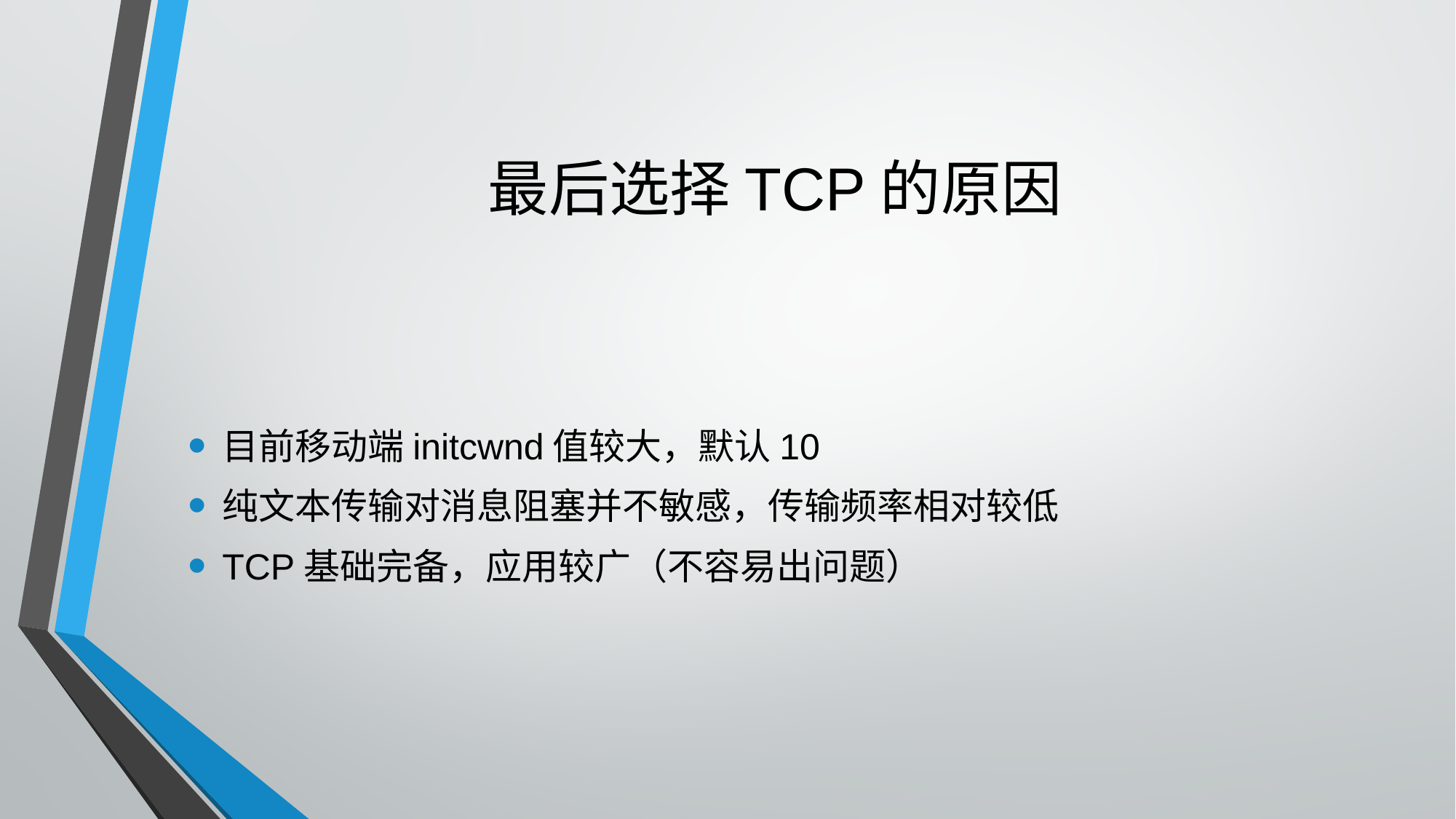

# 最后选择TCP的原因
目前移动端initcwnd值较大，默认10
纯文本传输对消息阻塞并不敏感，传输频率相对较低
TCP基础完备，应用较广（不容易出问题）